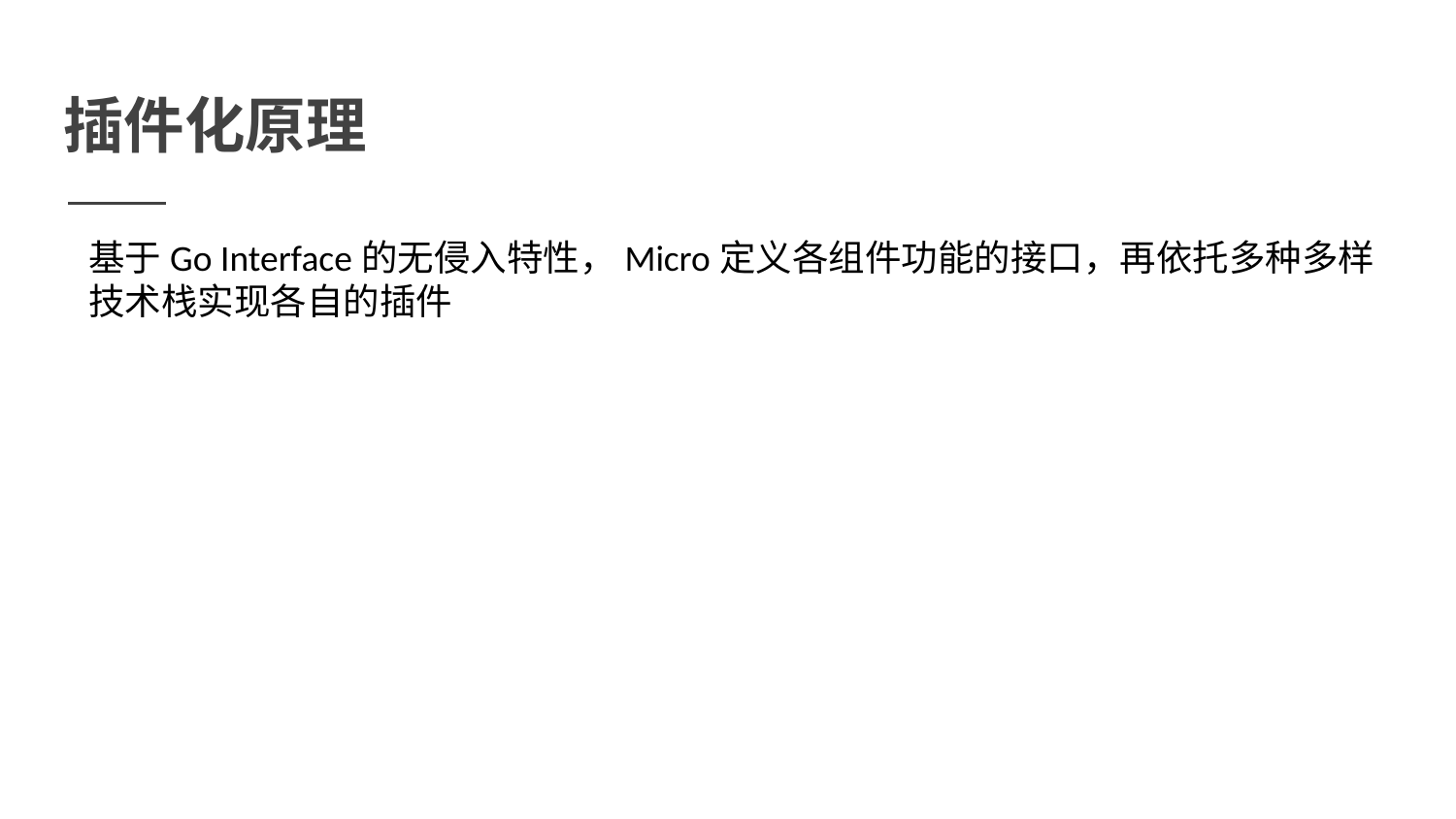

插件化原理
基于Go Interface的无侵入特性，Micro定义各组件功能的接口，再依托多种多样
技术栈实现各自的插件